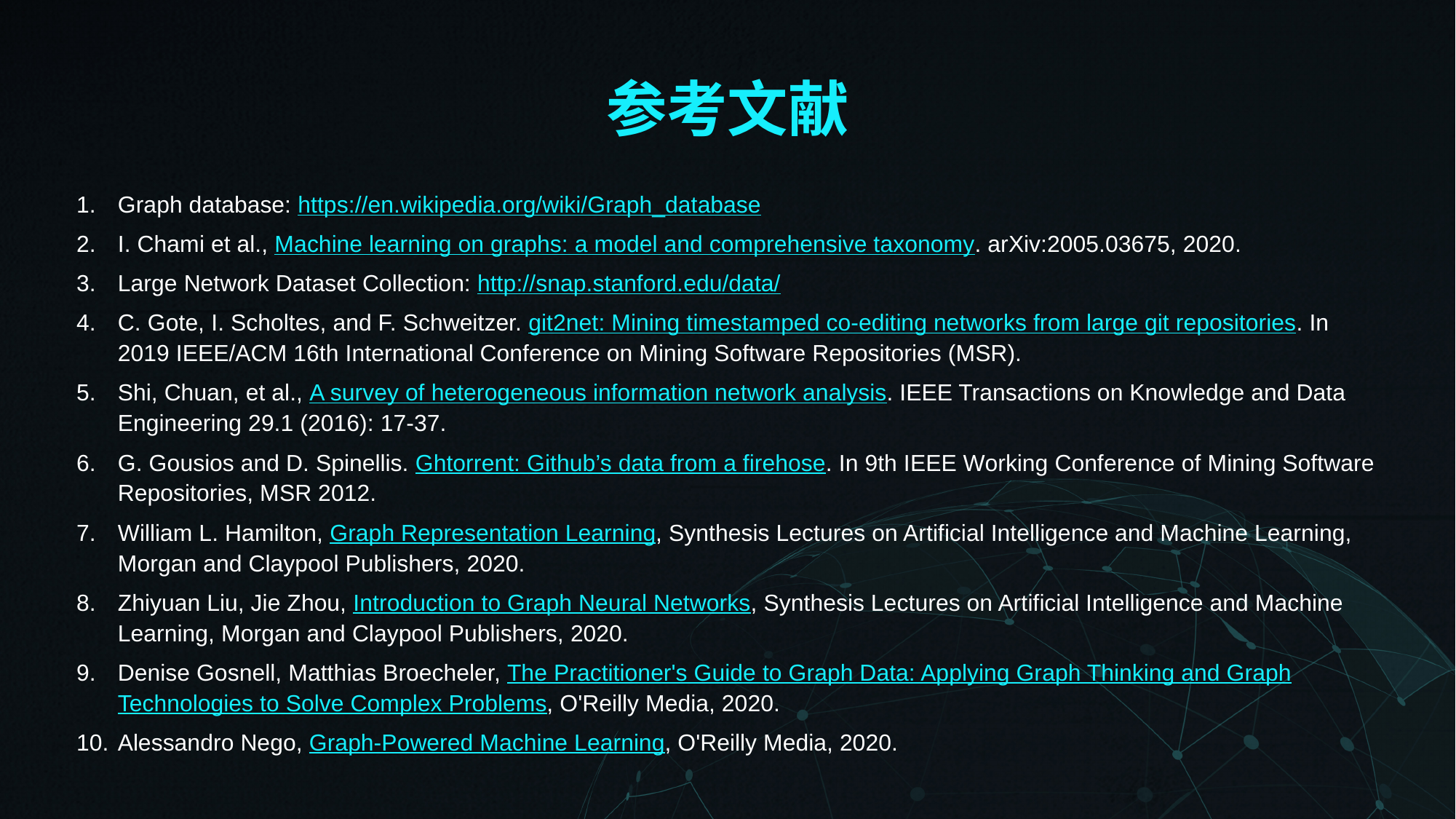

# 参考文献
Graph database: https://en.wikipedia.org/wiki/Graph_database
I. Chami et al., Machine learning on graphs: a model and comprehensive taxonomy. arXiv:2005.03675, 2020.
Large Network Dataset Collection: http://snap.stanford.edu/data/
C. Gote, I. Scholtes, and F. Schweitzer. git2net: Mining timestamped co-editing networks from large git repositories. In 2019 IEEE/ACM 16th International Conference on Mining Software Repositories (MSR).
Shi, Chuan, et al., A survey of heterogeneous information network analysis. IEEE Transactions on Knowledge and Data Engineering 29.1 (2016): 17-37.
G. Gousios and D. Spinellis. Ghtorrent: Github’s data from a firehose. In 9th IEEE Working Conference of Mining Software Repositories, MSR 2012.
William L. Hamilton, Graph Representation Learning, Synthesis Lectures on Artificial Intelligence and Machine Learning, Morgan and Claypool Publishers, 2020.
Zhiyuan Liu, Jie Zhou, Introduction to Graph Neural Networks, Synthesis Lectures on Artificial Intelligence and Machine Learning, Morgan and Claypool Publishers, 2020.
Denise Gosnell, Matthias Broecheler, The Practitioner's Guide to Graph Data: Applying Graph Thinking and Graph Technologies to Solve Complex Problems, O'Reilly Media, 2020.
Alessandro Nego, Graph-Powered Machine Learning, O'Reilly Media, 2020.